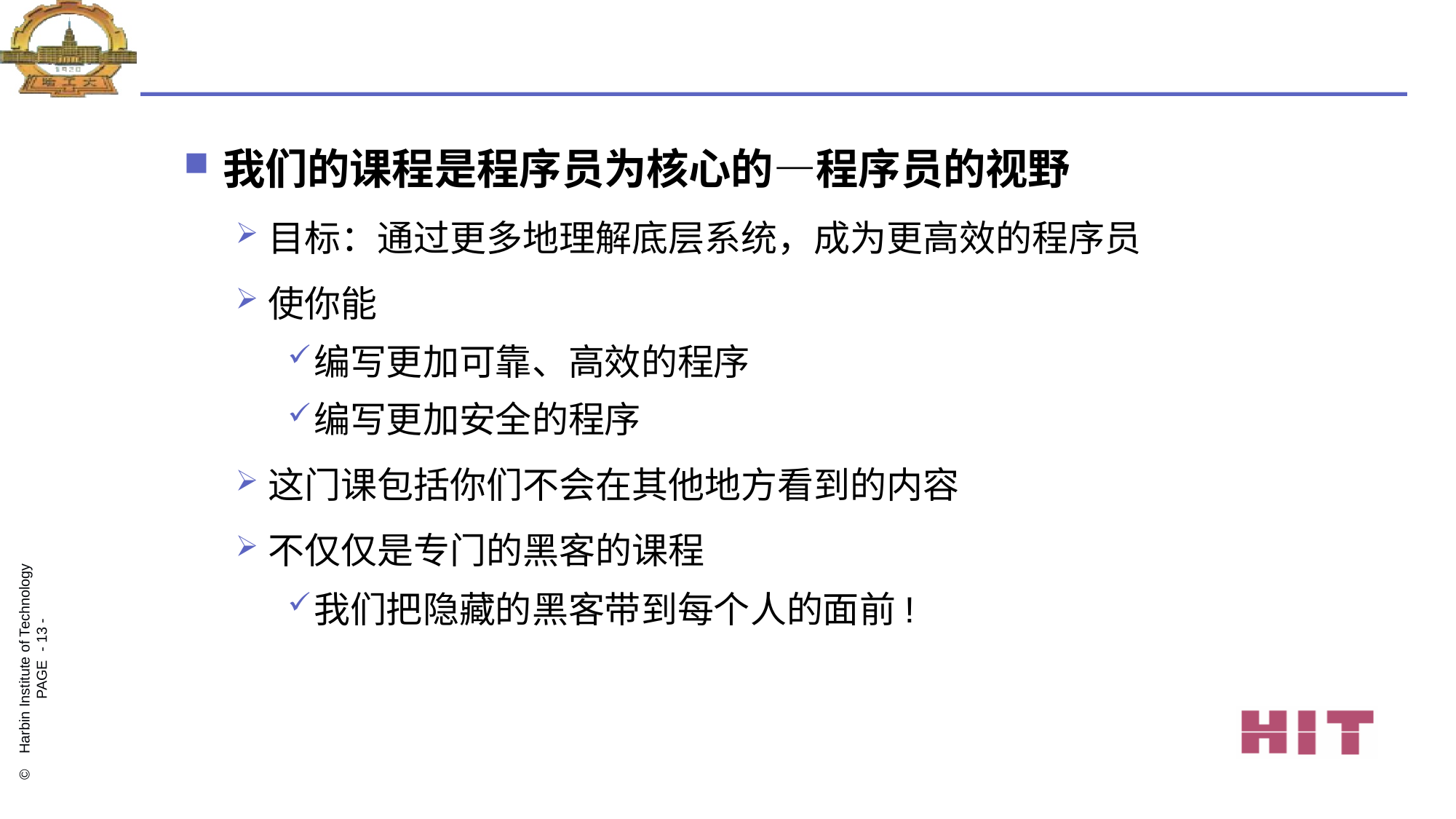

Carnegie Mellon
我们的课程是程序员为核心的—程序员的视野
目标：通过更多地理解底层系统，成为更高效的程序员
使你能
编写更加可靠、高效的程序
编写更加安全的程序
这门课包括你们不会在其他地方看到的内容
不仅仅是专门的黑客的课程
我们把隐藏的黑客带到每个人的面前!